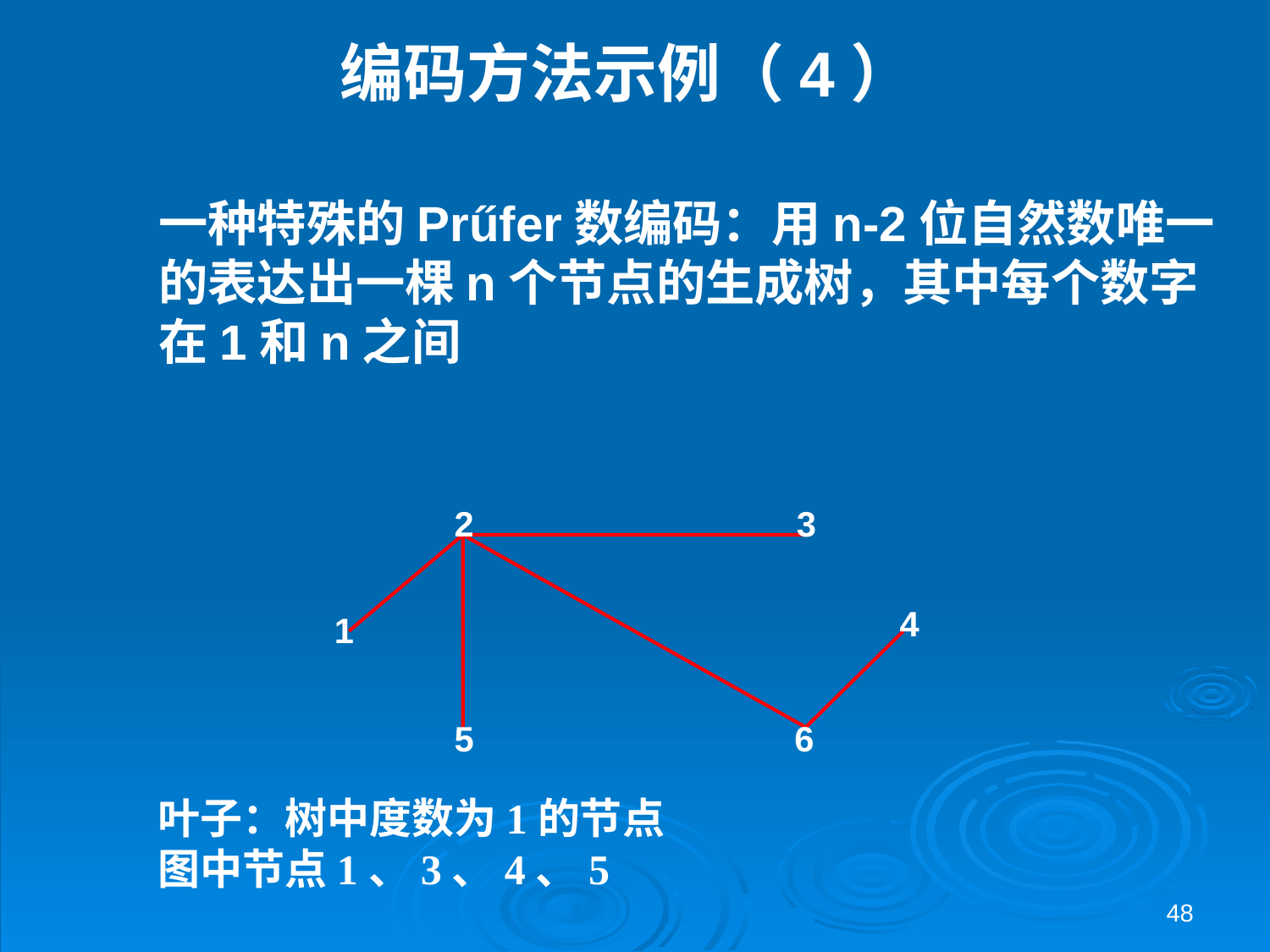

# 编码方法示例（4）
一种特殊的Prűfer数编码：用n-2位自然数唯一的表达出一棵n个节点的生成树，其中每个数字在1和n之间
2
3

4
1

5
6
叶子：树中度数为1的节点
图中节点1、3、4、5
48